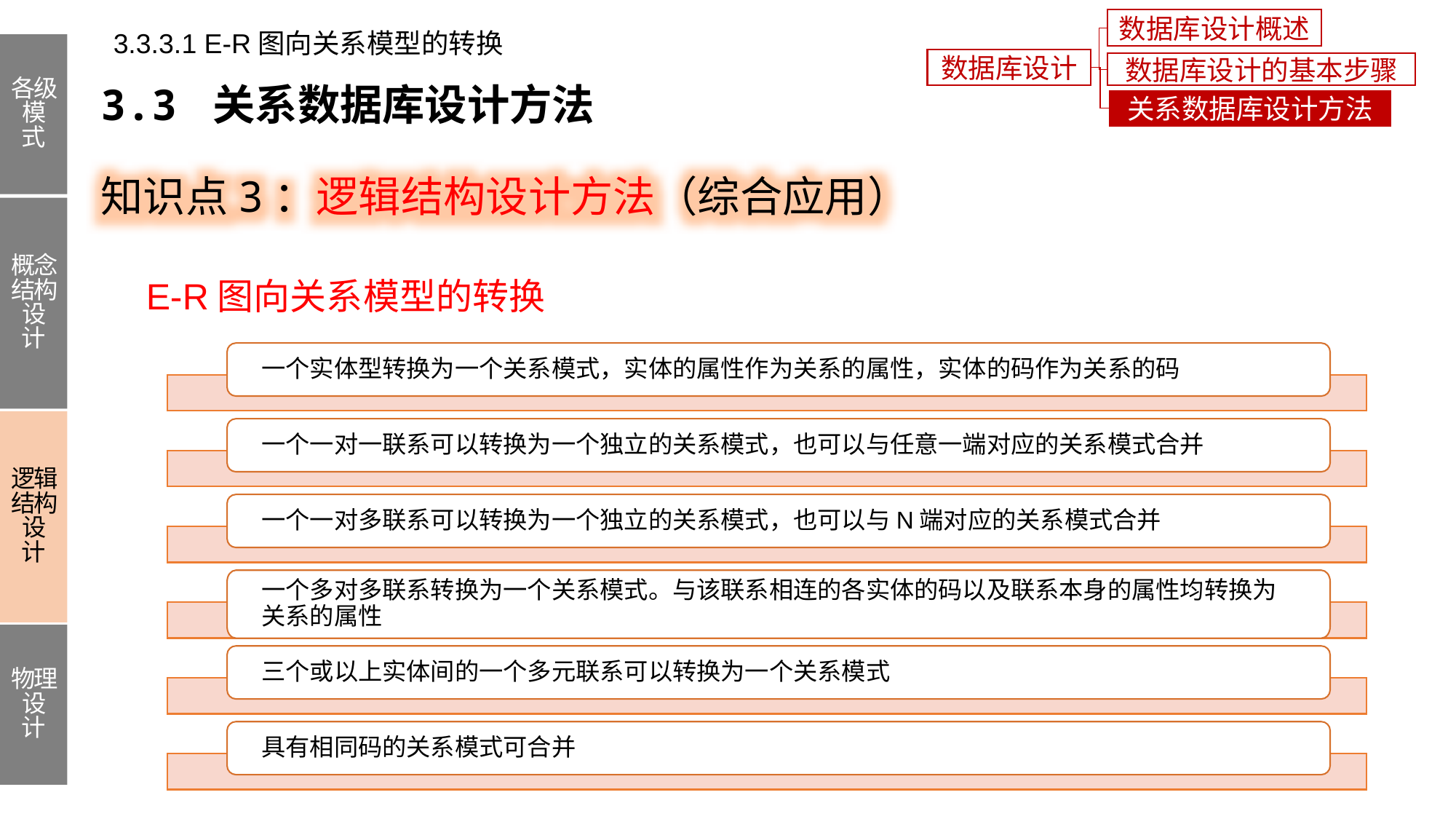

数据库设计概述
3.3.3.1 E-R图向关系模型的转换
各级模式
概念结构设计
逻辑结构设计
物理设计
数据库设计
数据库设计的基本步骤
3.3 关系数据库设计方法
关系数据库设计方法
知识点3：逻辑结构设计方法（综合应用）
E-R图向关系模型的转换
一个实体型转换为一个关系模式，实体的属性作为关系的属性，实体的码作为关系的码

一个一对一联系可以转换为一个独立的关系模式，也可以与任意一端对应的关系模式合并

一个一对多联系可以转换为一个独立的关系模式，也可以与N端对应的关系模式合并

一个多对多联系转换为一个关系模式。与该联系相连的各实体的码以及联系本身的属性均转换为关系的属性

三个或以上实体间的一个多元联系可以转换为一个关系模式

具有相同码的关系模式可合并